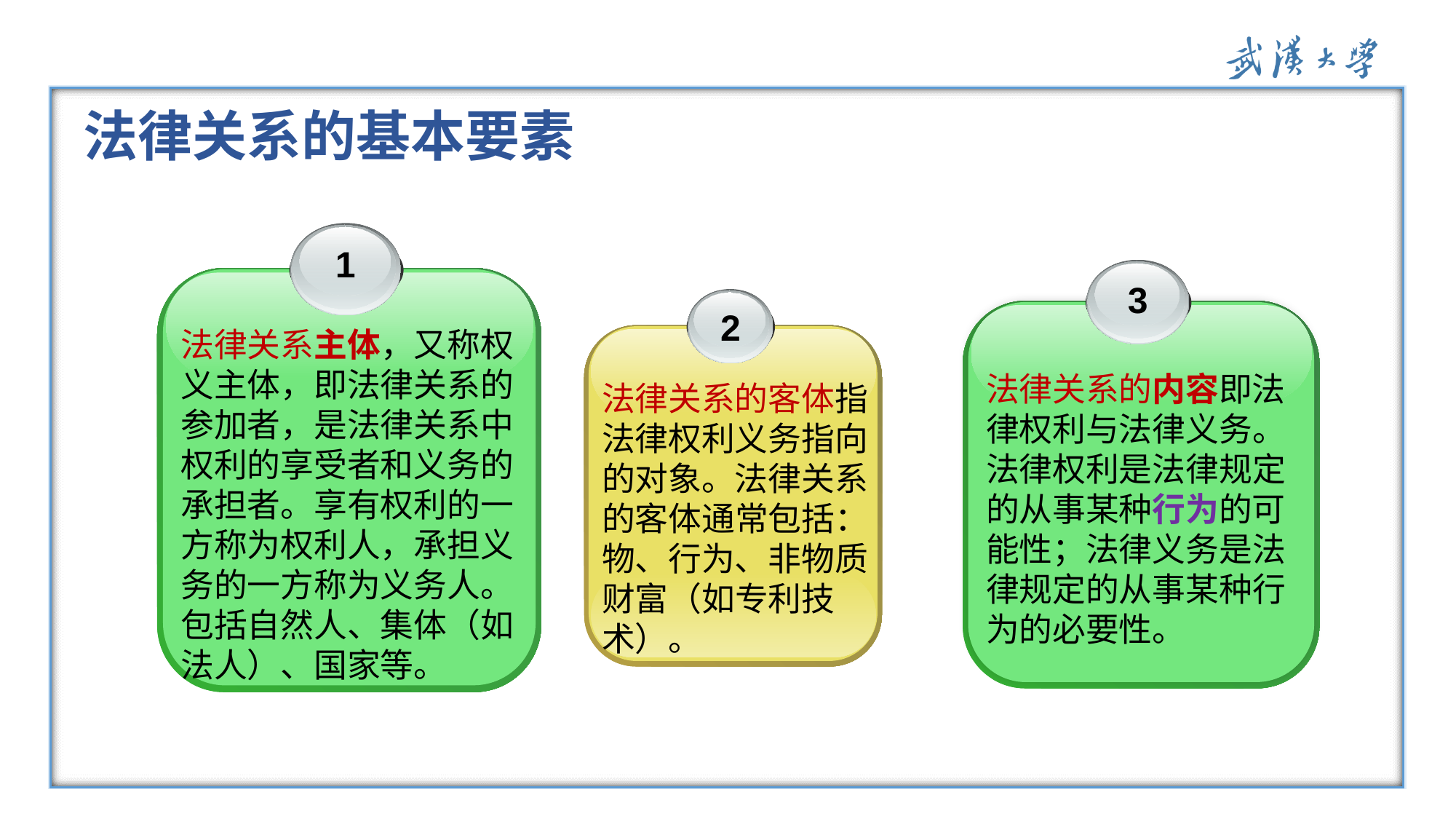

法律关系的基本要素

1

法律关系主体，又称权义主体，即法律关系的参加者，是法律关系中权利的享受者和义务的承担者。享有权利的一方称为权利人，承担义务的一方称为义务人。包括自然人、集体（如法人）、国家等。

3

法律关系的内容即法律权利与法律义务。法律权利是法律规定的从事某种行为的可能性；法律义务是法律规定的从事某种行为的必要性。

2

法律关系的客体指法律权利义务指向的对象。法律关系的客体通常包括：物、行为、非物质财富（如专利技术）。